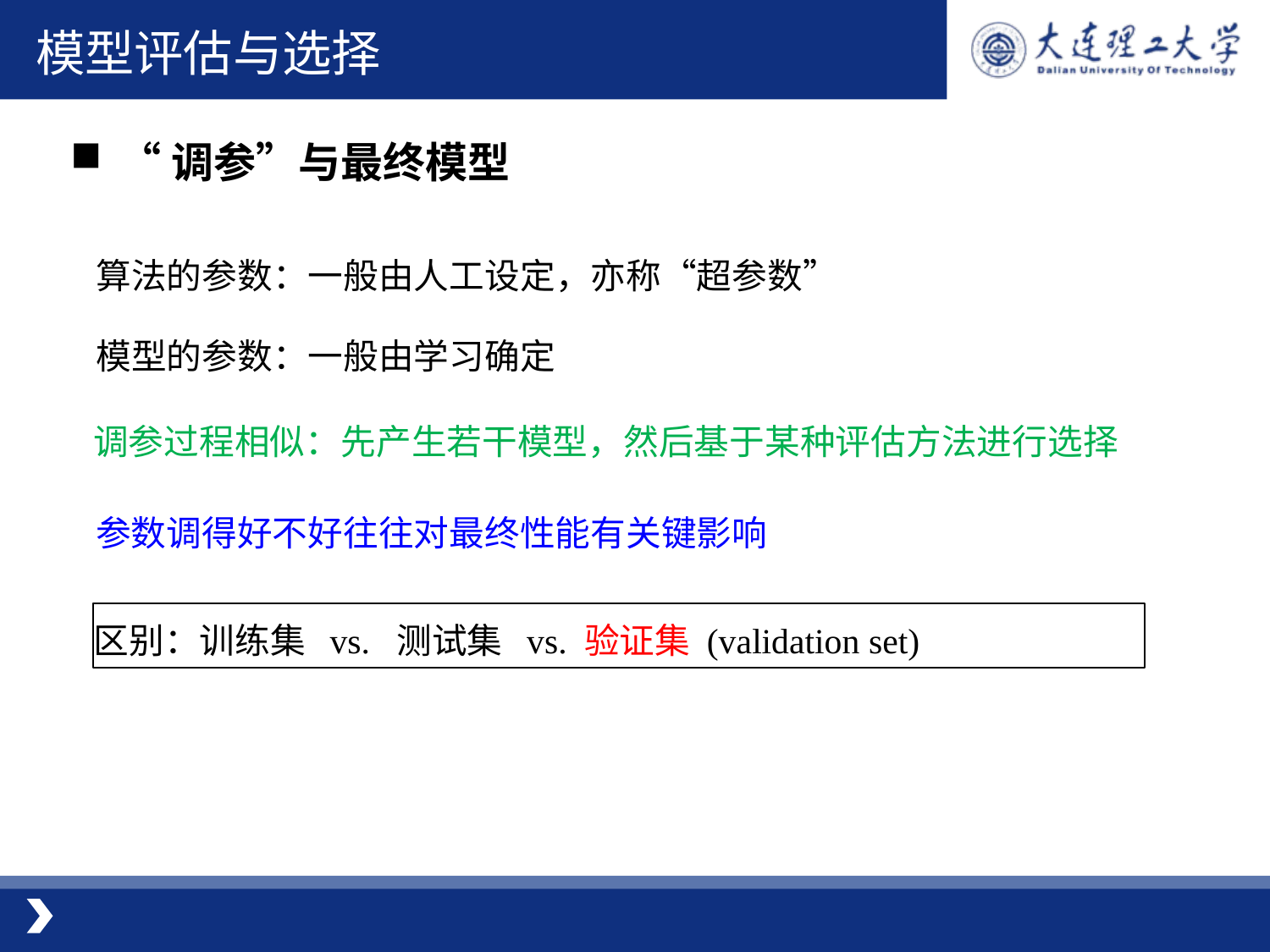

模型评估与选择
“调参”与最终模型
算法的参数：一般由人工设定，亦称“超参数”

模型的参数：一般由学习确定
调参过程相似：先产生若干模型，然后基于某种评估方法进行选择
参数调得好不好往往对最终性能有关键影响

区别：训练集  vs.  测试集  vs. 验证集 (validation set)